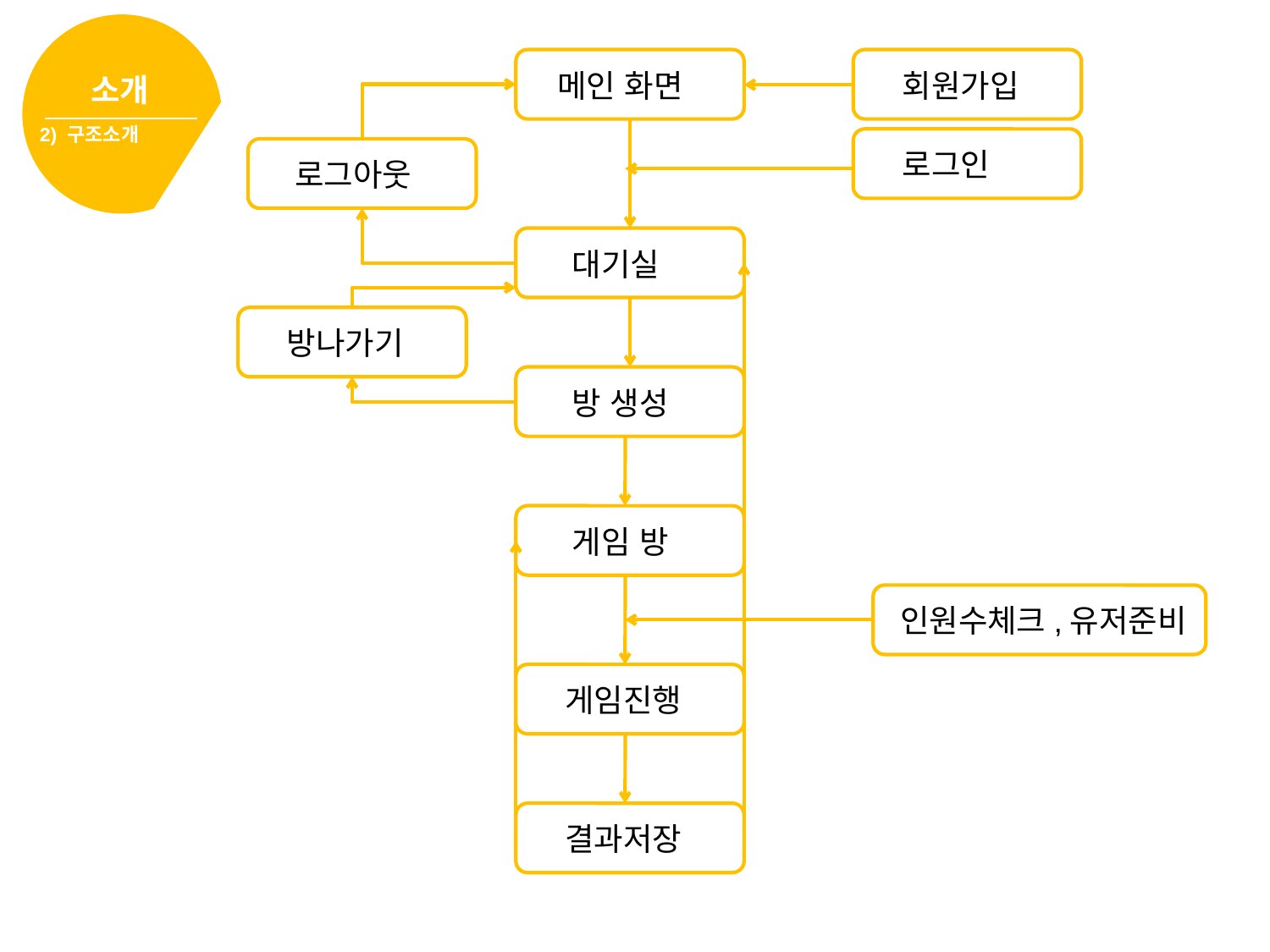

소개
2) 구조소개

   메인 화면

    회원가입

    로그인

   로그아웃

     대기실

    방나가기

     방 생성

     게임 방

인원수체크,유저준비

    게임진행

    결과저장